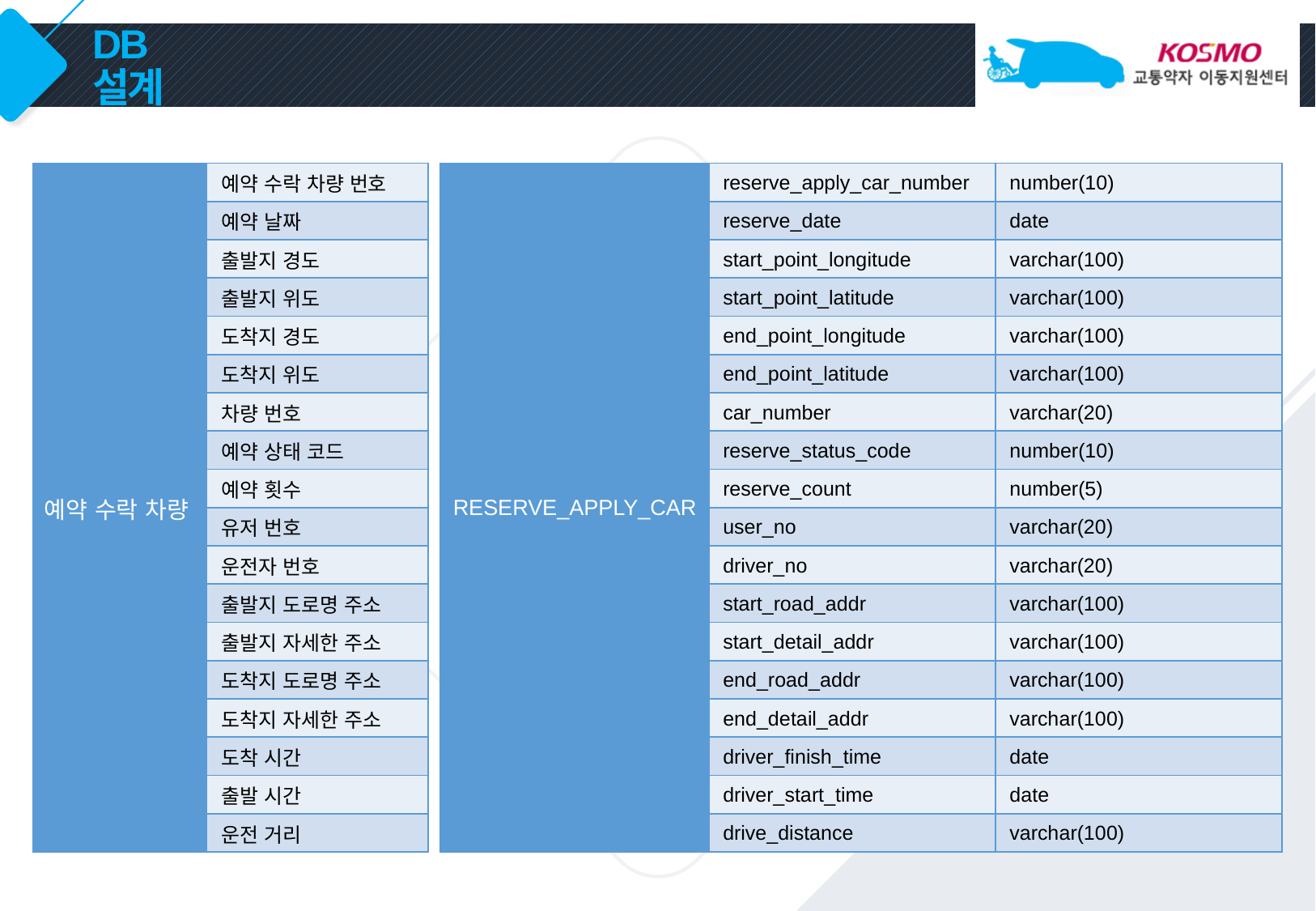

# DB 설계

| 예약 수락 차량 | 예약 수락 차량 번호 |
| --- | --- |
|  | 예약 날짜 |
|  | 출발지 경도 |
|  | 출발지 위도 |
|  | 도착지 경도 |
|  | 도착지 위도 |
|  | 차량 번호 |
|  | 예약 상태 코드 |
|  | 예약 횟수 |
|  | 유저 번호 |
|  | 운전자 번호 |
|  | 출발지 도로명 주소 |
|  | 출발지 자세한 주소 |
|  | 도착지 도로명 주소 |
|  | 도착지 자세한 주소 |
|  | 도착 시간 |
|  | 출발 시간 |
|  | 운전 거리 |
| RESERVE\_APPLY\_CAR | reserve\_apply\_car\_number | number(10) |
| --- | --- | --- |
|  | reserve\_date | date |
|  | start\_point\_longitude | varchar(100) |
|  | start\_point\_latitude | varchar(100) |
|  | end\_point\_longitude | varchar(100) |
|  | end\_point\_latitude | varchar(100) |
|  | car\_number | varchar(20) |
|  | reserve\_status\_code | number(10) |
|  | reserve\_count | number(5) |
|  | user\_no | varchar(20) |
|  | driver\_no | varchar(20) |
|  | start\_road\_addr | varchar(100) |
|  | start\_detail\_addr | varchar(100) |
|  | end\_road\_addr | varchar(100) |
|  | end\_detail\_addr | varchar(100) |
|  | driver\_finish\_time | date |
|  | driver\_start\_time | date |
|  | drive\_distance | varchar(100) |